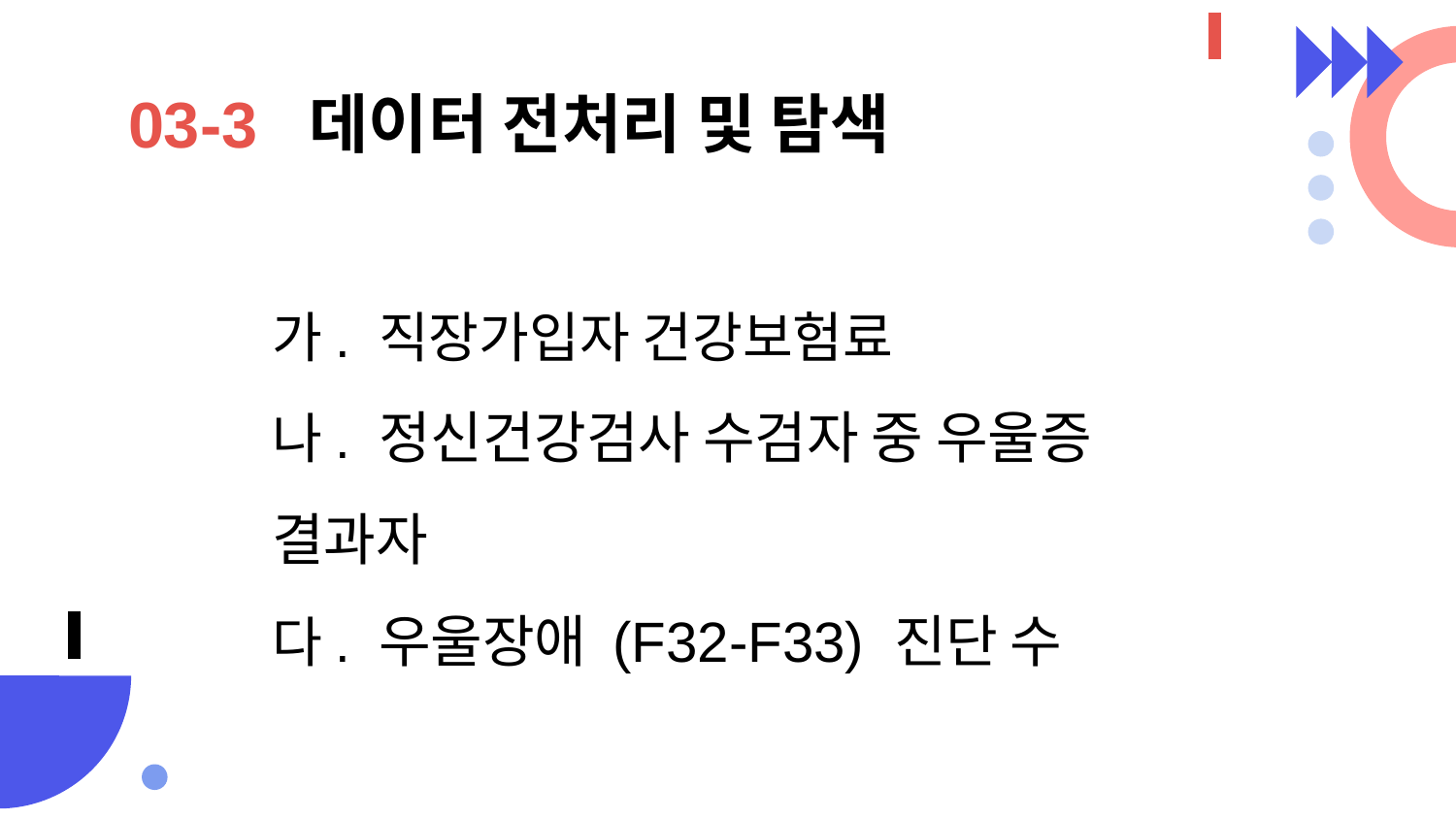

# 03-3  데이터 전처리 및 탐색
가. 직장가입자 건강보험료
나. 정신건강검사 수검자 중 우울증 결과자
다. 우울장애 (F32-F33) 진단 수